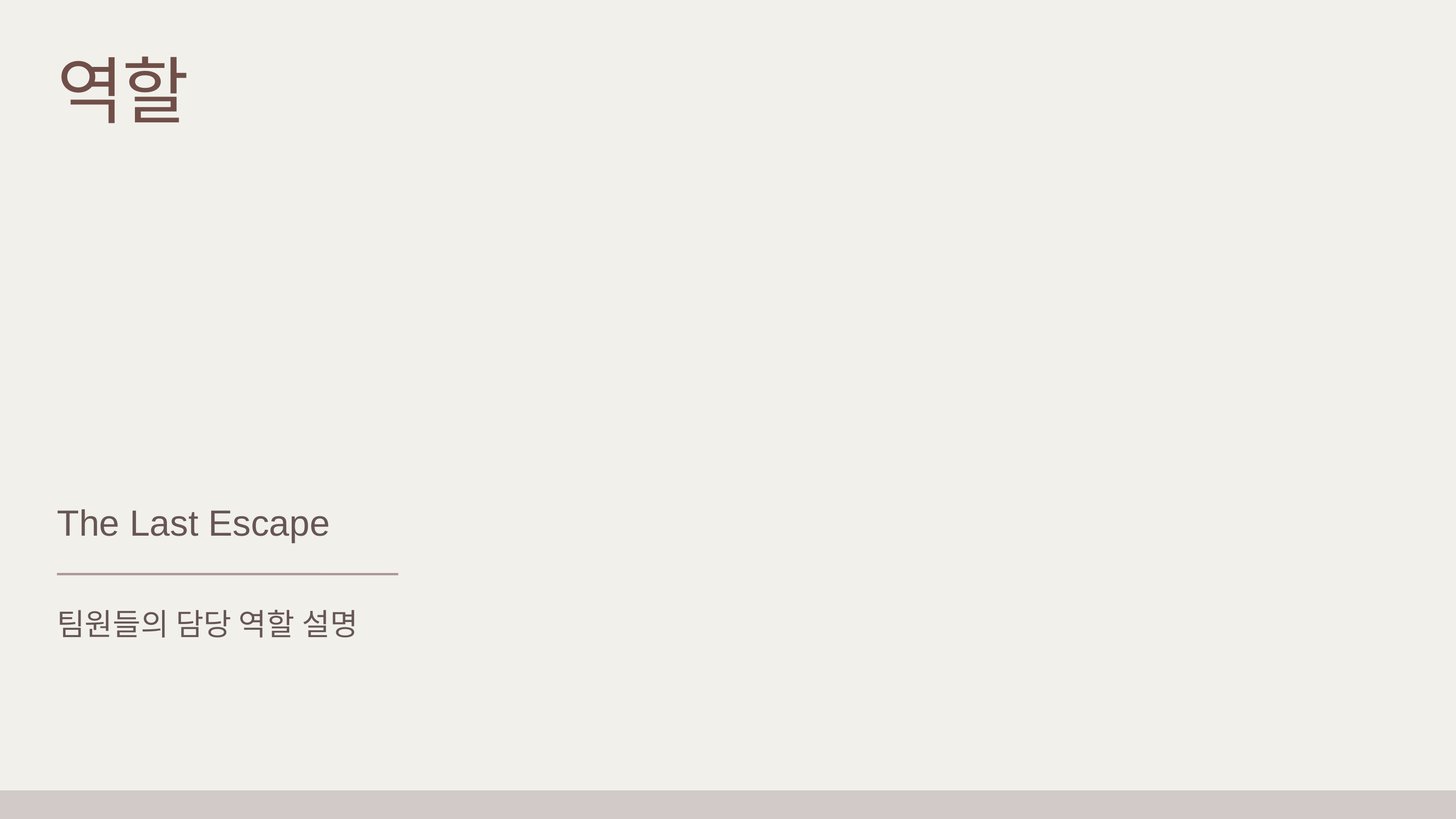

역할
The Last Escape

팀원들의 담당 역할 설명